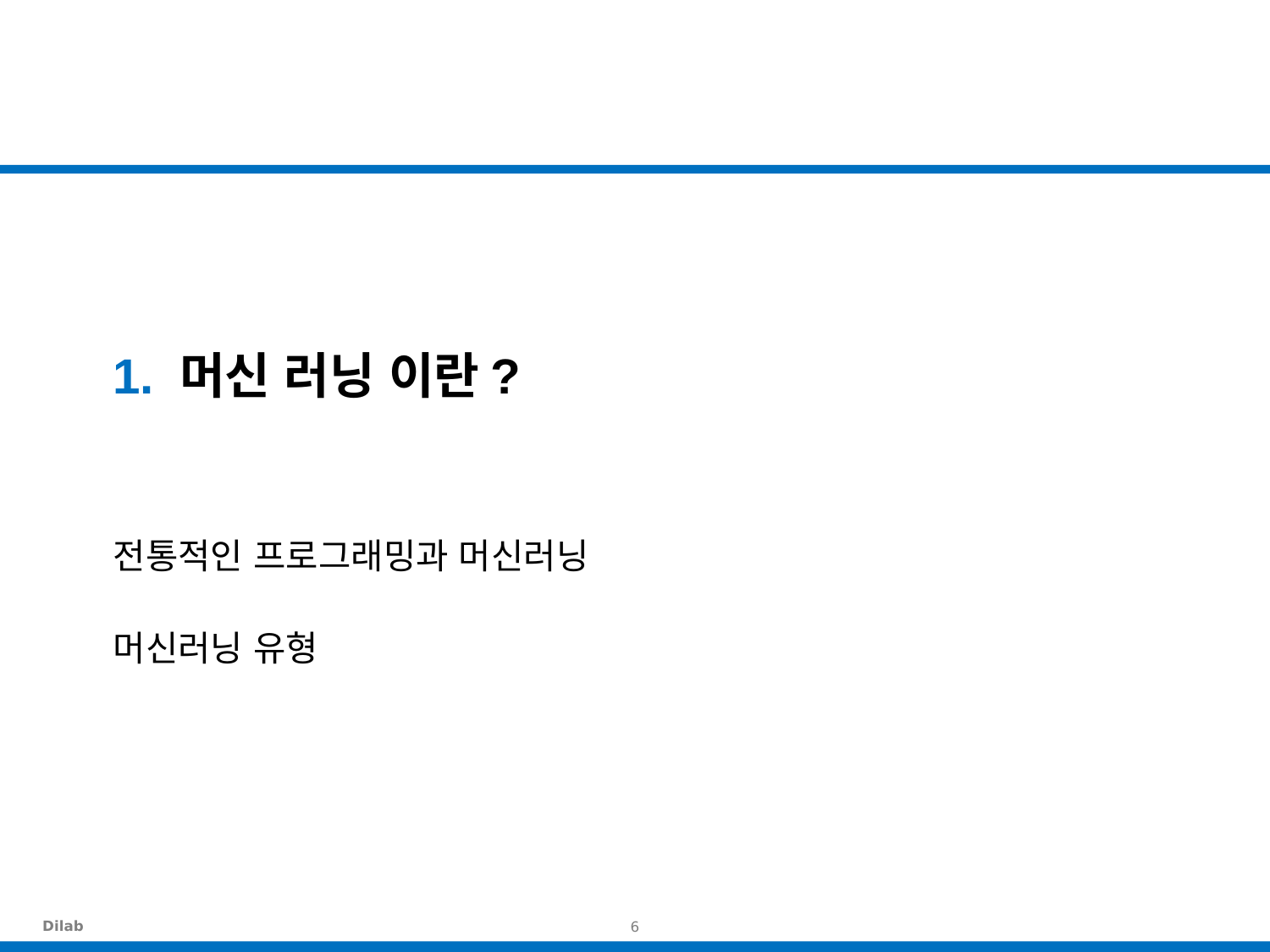

# 1. 머신 러닝 이란?
전통적인 프로그래밍과 머신러닝
머신러닝 유형